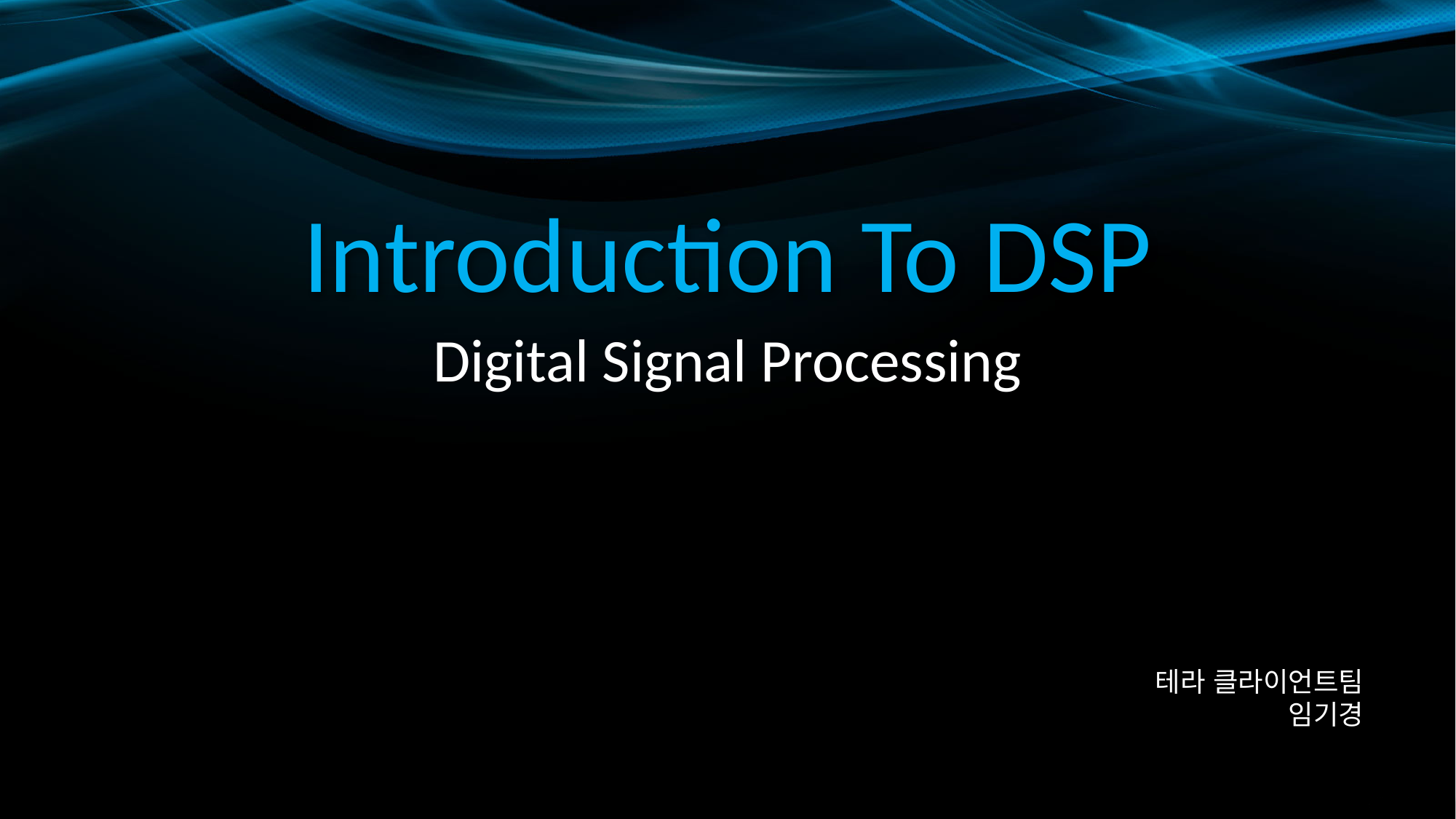

# Introduction To DSP
Digital Signal Processing
테라 클라이언트팀
임기경